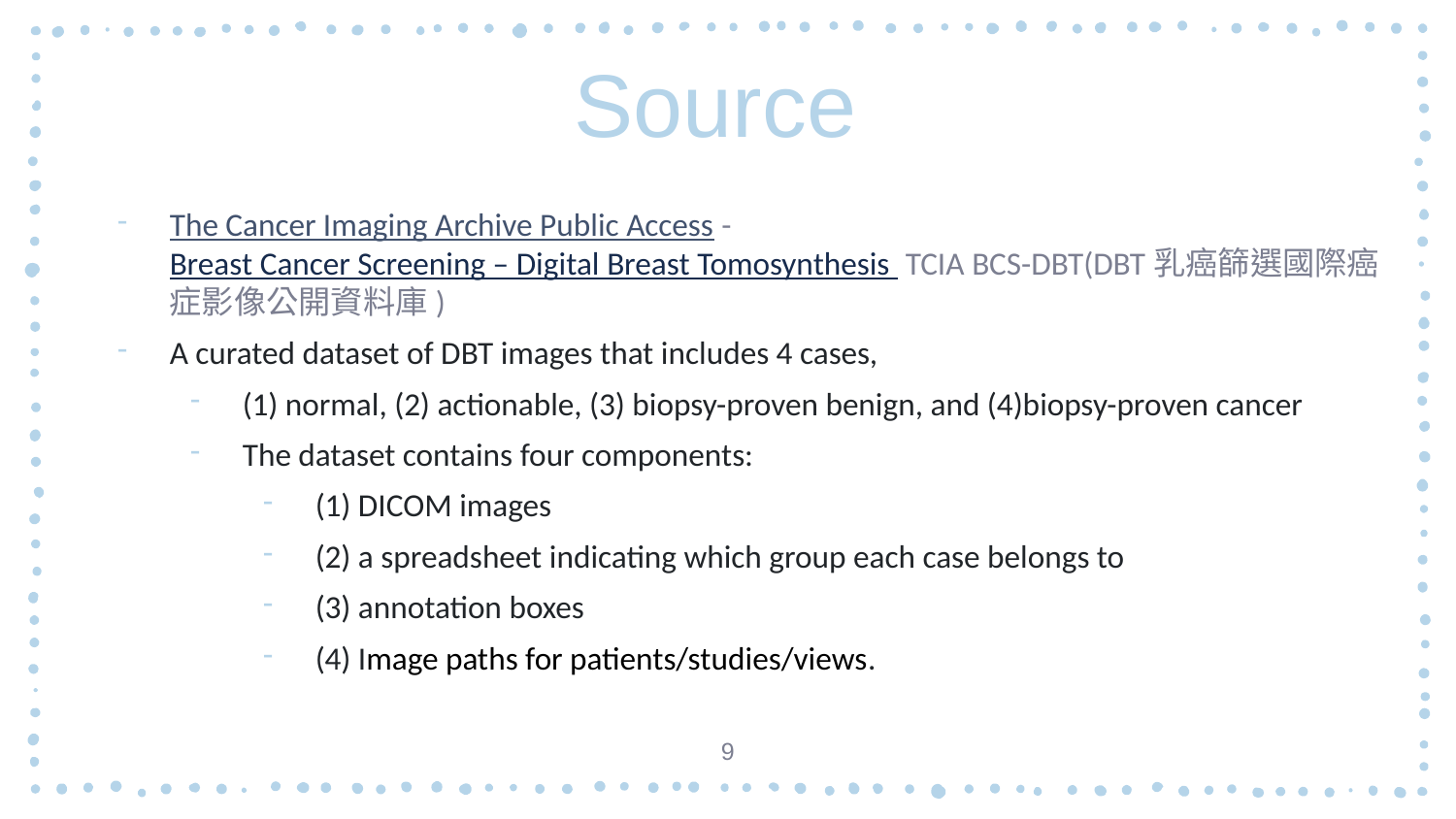

# Source
The Cancer Imaging Archive Public Access - Breast Cancer Screening – Digital Breast Tomosynthesis  TCIA BCS-DBT(DBT乳癌篩選國際癌症影像公開資料庫)
A curated dataset of DBT images that includes 4 cases,
(1) normal, (2) actionable, (3) biopsy-proven benign, and (4)biopsy-proven cancer
The dataset contains four components:
(1) DICOM images
(2) a spreadsheet indicating which group each case belongs to
(3) annotation boxes
(4) Image paths for patients/studies/views.
9